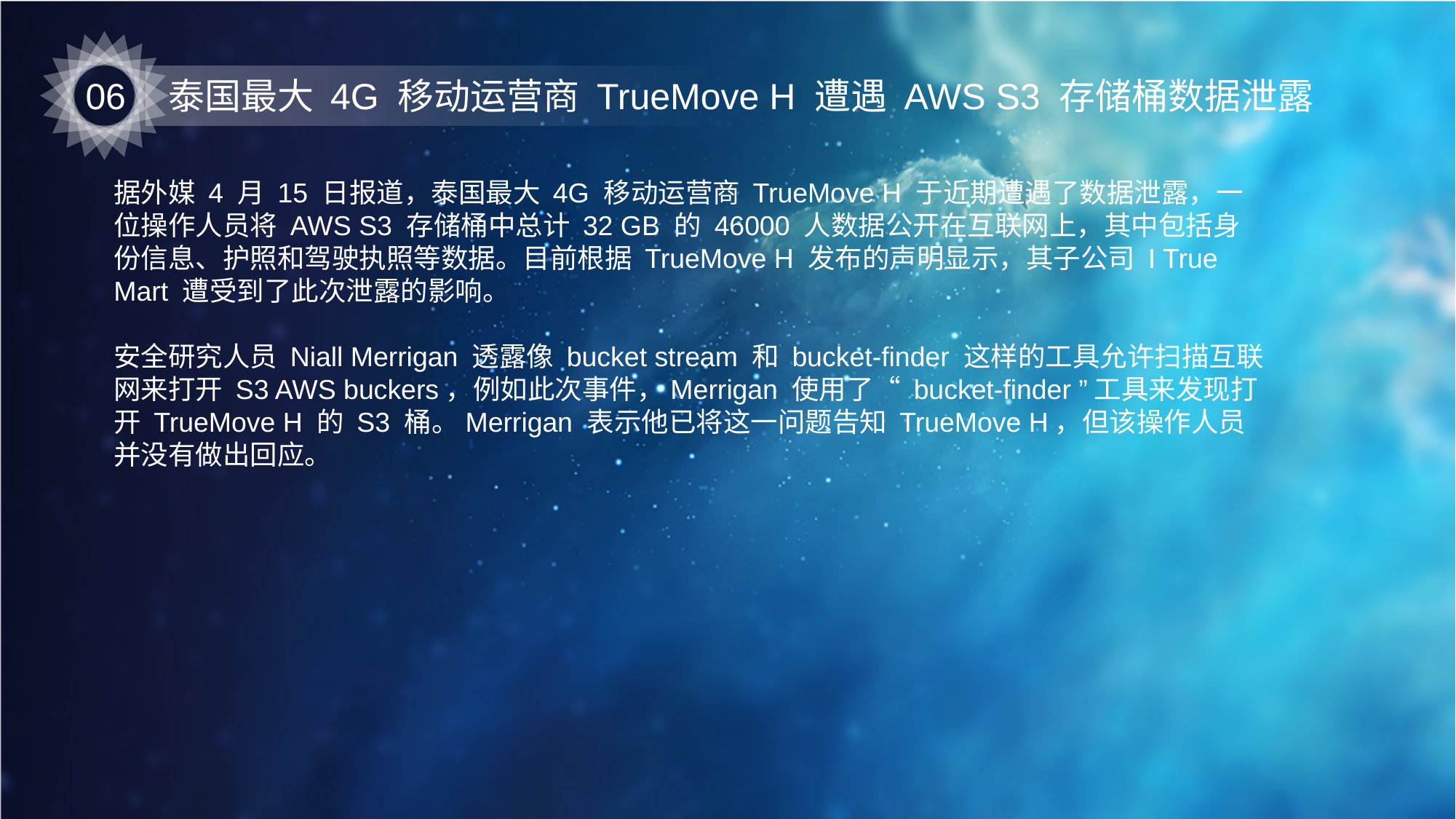

06
泰国最大 4G 移动运营商 TrueMove H 遭遇 AWS S3 存储桶数据泄露
据外媒 4 月 15 日报道，泰国最大 4G 移动运营商 TrueMove H 于近期遭遇了数据泄露，一位操作人员将 AWS S3 存储桶中总计 32 GB 的 46000 人数据公开在互联网上，其中包括身份信息、护照和驾驶执照等数据。目前根据 TrueMove H 发布的声明显示，其子公司 I True Mart 遭受到了此次泄露的影响。

安全研究人员 Niall Merrigan 透露像 bucket stream 和 bucket-finder 这样的工具允许扫描互联网来打开 S3 AWS buckers，例如此次事件，Merrigan 使用了“ bucket-finder ”工具来发现打开 TrueMove H 的 S3 桶。Merrigan 表示他已将这一问题告知 TrueMove H，但该操作人员并没有做出回应。